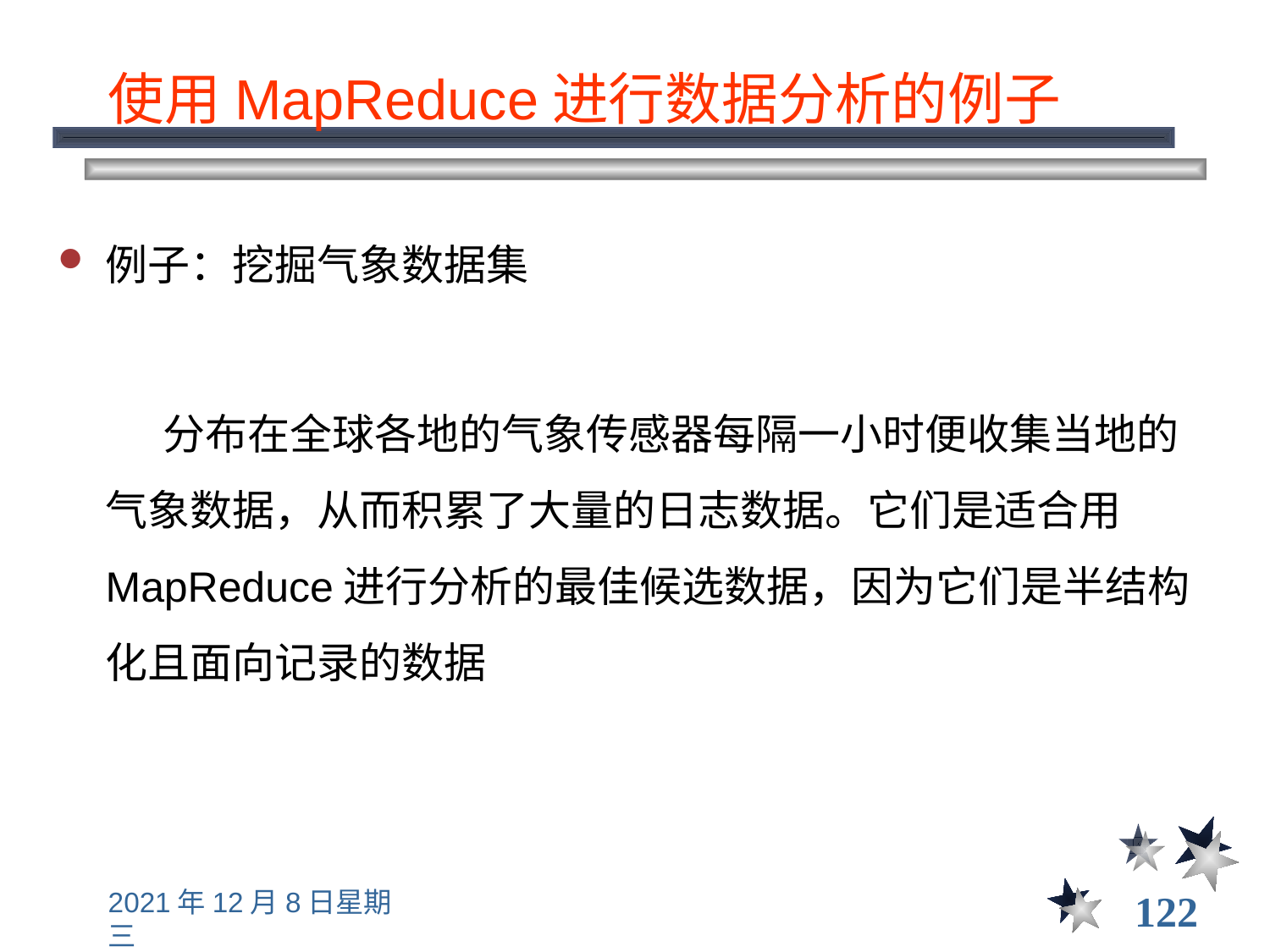

# 使用MapReduce进行数据分析的例子
例子：挖掘气象数据集

          分布在全球各地的气象传感器每隔一小时便收集当地的气象数据，从而积累了大量的日志数据。它们是适合用MapReduce进行分析的最佳候选数据，因为它们是半结构化且面向记录的数据
122
2021年12月8日星期三
大规模数据计算—MapReduce